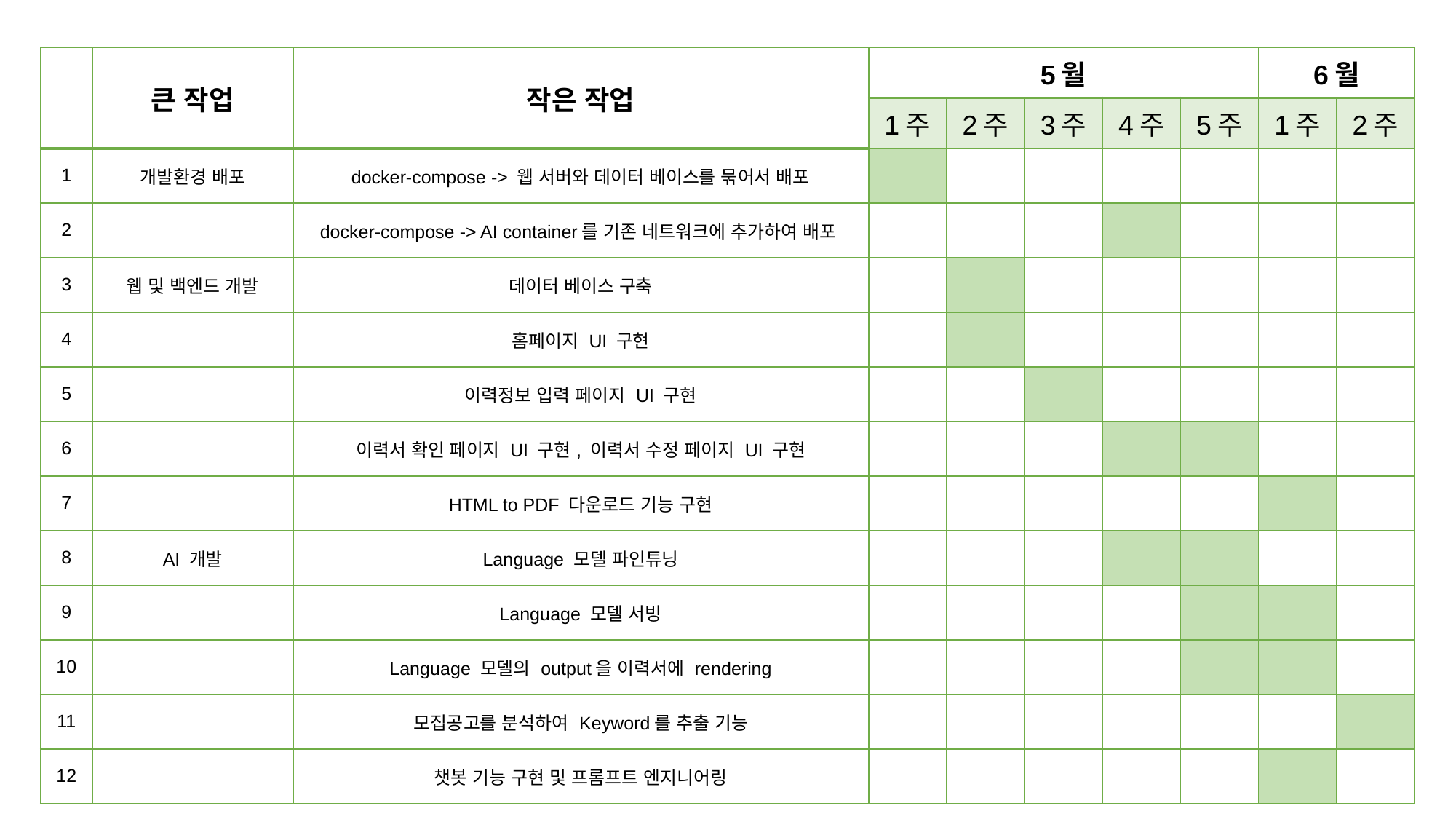

|  | 큰 작업 | 작은 작업 | 5월 |  |  |  |  | 6월 |  |
| --- | --- | --- | --- | --- | --- | --- | --- | --- | --- |
|  |  |  | 1주 | 2주 | 3주 | 4주 | 5주 | 1주 | 2주 |
| 1 | 개발환경 배포 | docker-compose -> 웹 서버와 데이터 베이스를 묶어서 배포 |  |  |  |  |  |  |  |
| 2 |  | docker-compose -> AI container를 기존 네트워크에 추가하여 배포 |  |  |  |  |  |  |  |
| 3 | 웹 및 백엔드 개발 | 데이터 베이스 구축 |  |  |  |  |  |  |  |
| 4 |  | 홈페이지 UI 구현 |  |  |  |  |  |  |  |
| 5 |  | 이력정보 입력 페이지 UI 구현 |  |  |  |  |  |  |  |
| 6 |  | 이력서 확인 페이지 UI 구현, 이력서 수정 페이지 UI 구현 |  |  |  |  |  |  |  |
| 7 |  | HTML to PDF 다운로드 기능 구현 |  |  |  |  |  |  |  |
| 8 | AI 개발 | Language 모델 파인튜닝 |  |  |  |  |  |  |  |
| 9 |  | Language 모델 서빙 |  |  |  |  |  |  |  |
| 10 |  | Language 모델의 output을 이력서에 rendering |  |  |  |  |  |  |  |
| 11 |  | 모집공고를 분석하여 Keyword를 추출 기능 |  |  |  |  |  |  |  |
| 12 |  | 챗봇 기능 구현 및 프롬프트 엔지니어링 |  |  |  |  |  |  |  |